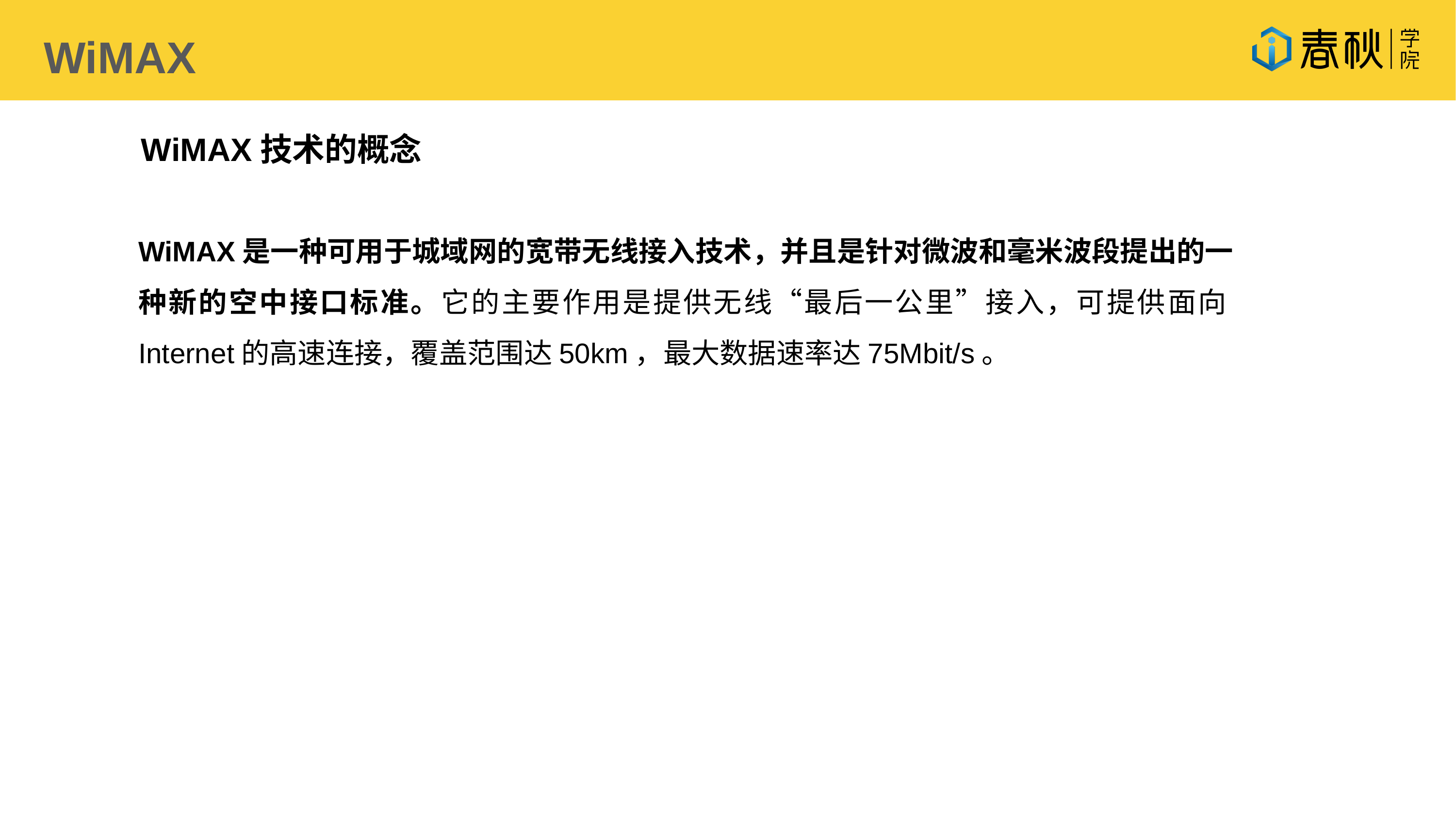

WiMAX
WiMAX技术的概念
WiMAX是一种可用于城域网的宽带无线接入技术，并且是针对微波和毫米波段提出的一种新的空中接口标准。它的主要作用是提供无线“最后一公里”接入，可提供面向Internet的高速连接，覆盖范围达50km，最大数据速率达75Mbit/s。